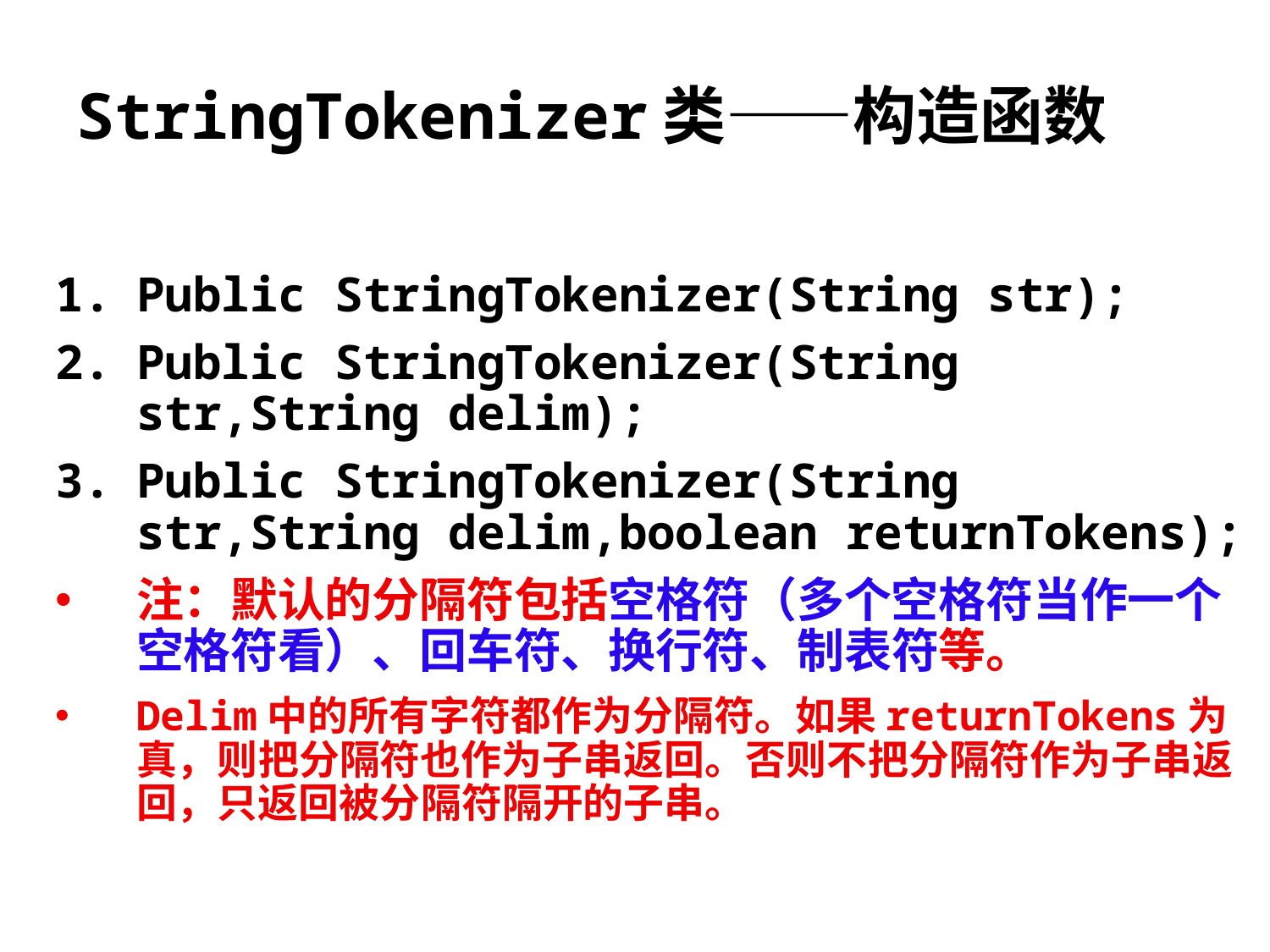

# StringTokenizer类——构造函数
Public StringTokenizer(String str);
Public StringTokenizer(String str,String delim);
Public StringTokenizer(String str,String delim,boolean returnTokens);
注：默认的分隔符包括空格符（多个空格符当作一个空格符看）、回车符、换行符、制表符等。
Delim中的所有字符都作为分隔符。如果returnTokens为真，则把分隔符也作为子串返回。否则不把分隔符作为子串返回，只返回被分隔符隔开的子串。